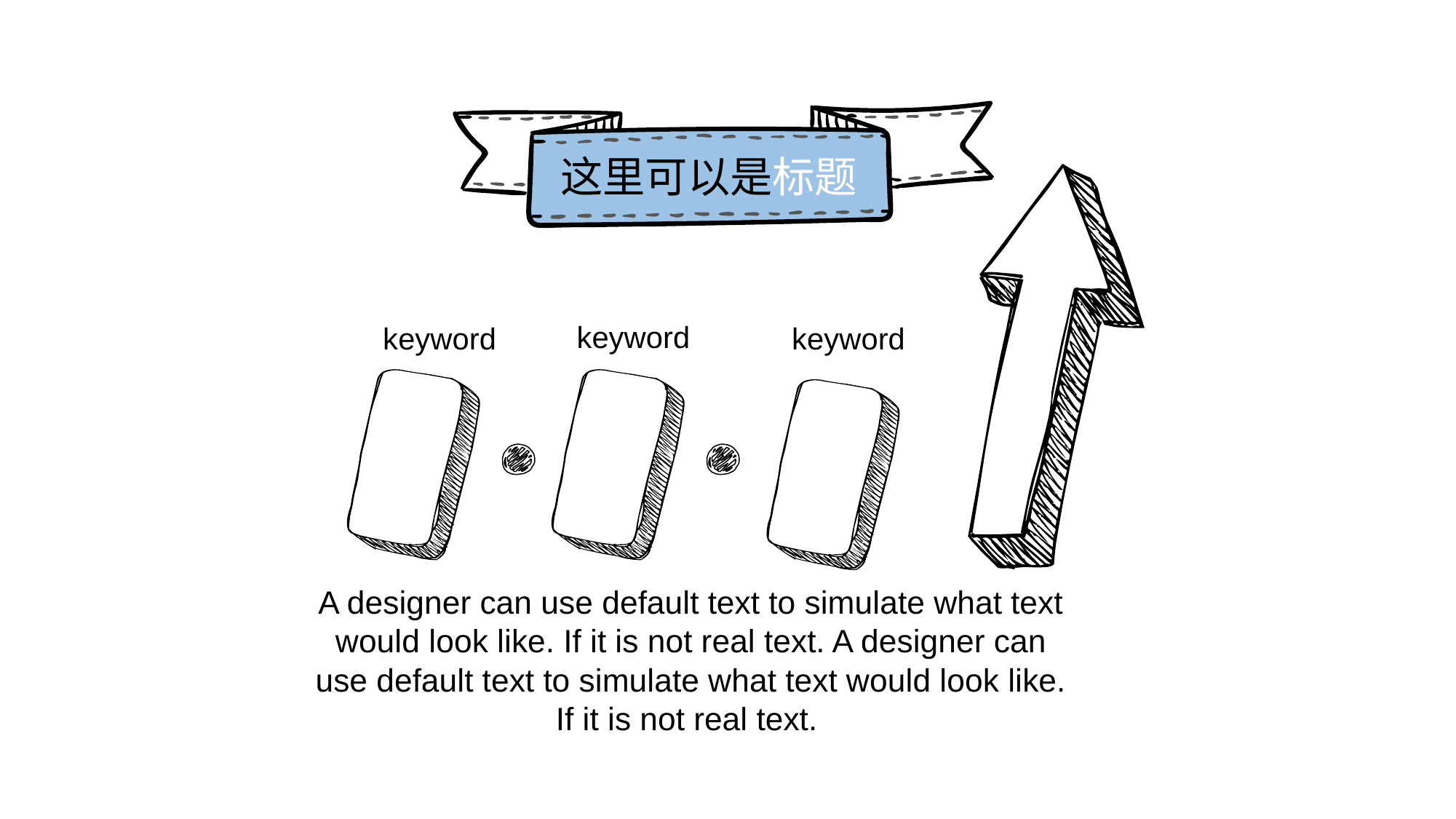

这里可以是标题

keyword
keyword
keyword

A designer can use default text to simulate what text would look like. If it is not real text. A designer can use default text to simulate what text would look like. If it is not real text.